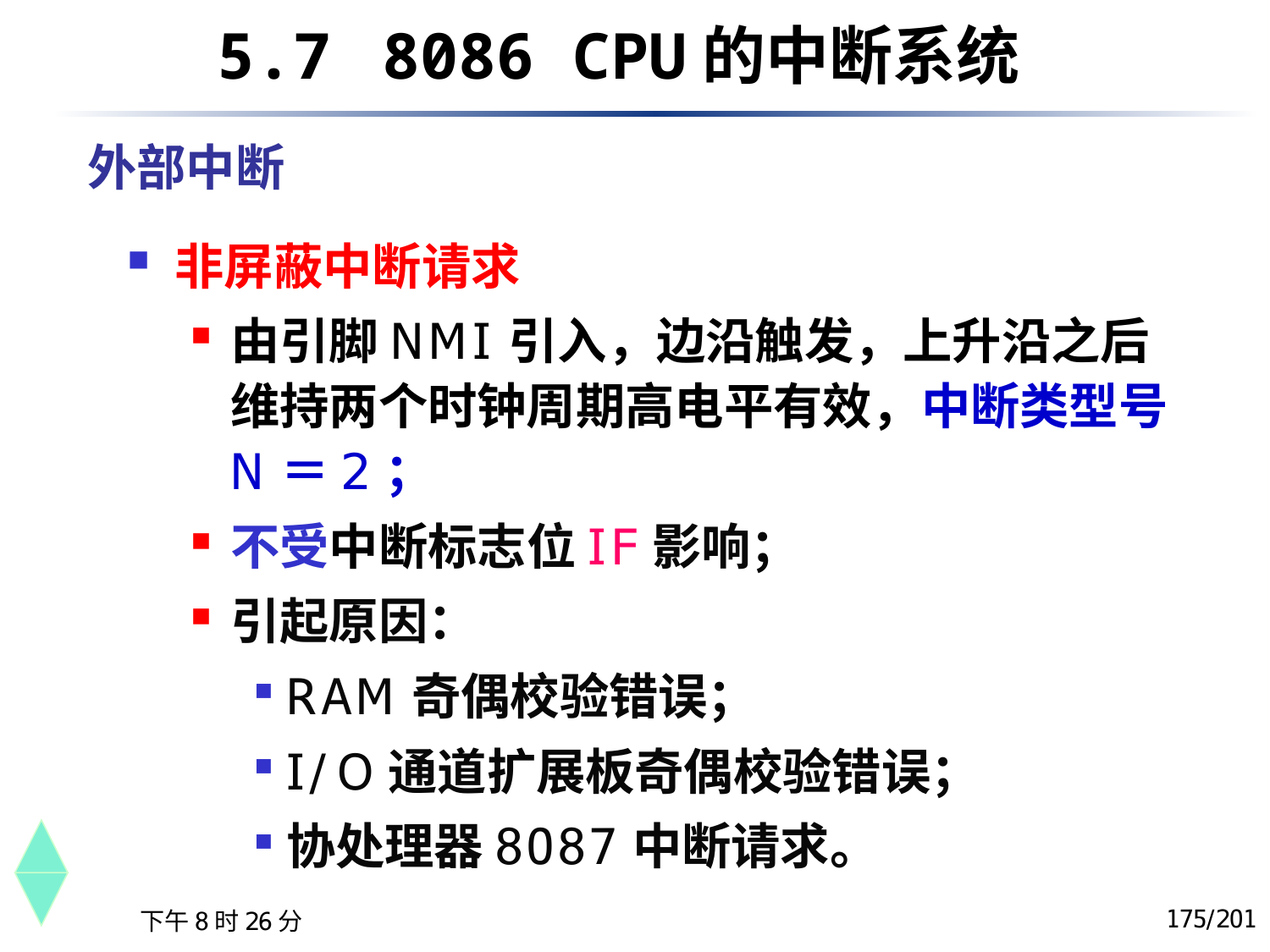

5.7	 8086 CPU的中断系统
# 外部中断
非屏蔽中断请求
由引脚NMI引入，边沿触发，上升沿之后维持两个时钟周期高电平有效，中断类型号N＝2；
不受中断标志位IF影响；
引起原因：
RAM奇偶校验错误；
I/O通道扩展板奇偶校验错误；
协处理器8087中断请求。
175/201
下午8时26分